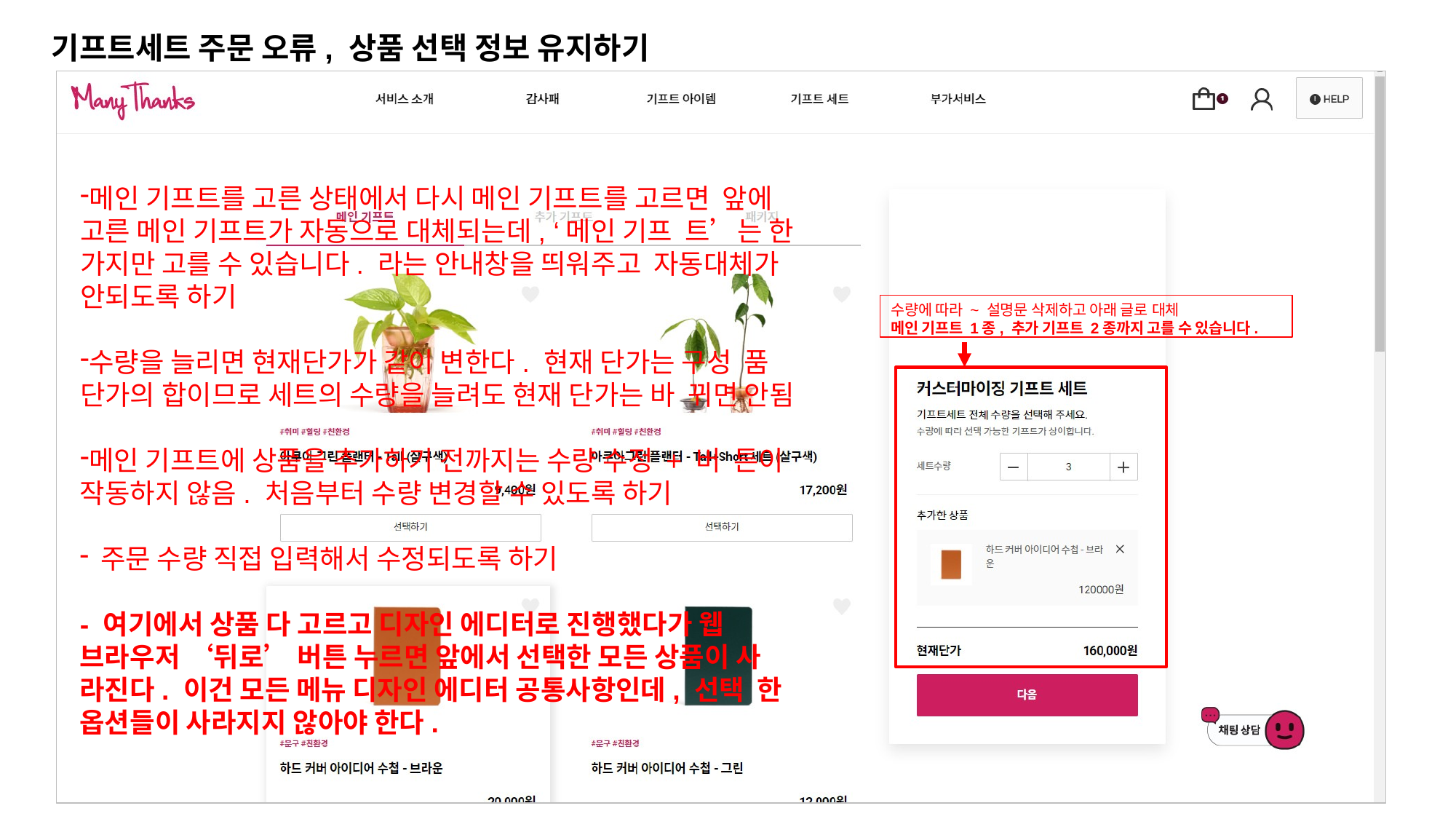

# 기프트세트 주문 오류, 상품 선택 정보 유지하기
메인 기프트를 고른 상태에서 다시 메인 기프트를 고르면  앞에 고른 메인 기프트가 자동으로 대체되는데, ‘메인 기프  트’는 한 가지만 고를 수 있습니다. 라는 안내창을 띄워주고  자동대체가 안되도록 하기
수량을 늘리면 현재단가가 같이 변한다. 현재 단가는 구성  품 단가의 합이므로 세트의 수량을 늘려도 현재 단가는 바  뀌면 안됨
메인 기프트에 상품을 추가하기 전까지는 수량 수정 + 버  튼이 작동하지 않음. 처음부터 수량 변경할 수 있도록 하기
주문 수량 직접 입력해서 수정되도록 하기
- 여기에서 상품 다 고르고 디자인 에디터로 진행했다가 웹  브라우저 ‘뒤로’ 버튼 누르면 앞에서 선택한 모든 상품이 사  라진다. 이건 모든 메뉴 디자인 에디터 공통사항인데, 선택  한 옵션들이 사라지지 않아야 한다.
수량에 따라 ~ 설명문 삭제하고 아래 글로 대체
메인 기프트 1종, 추가 기프트 2종까지 고를 수 있습니다.